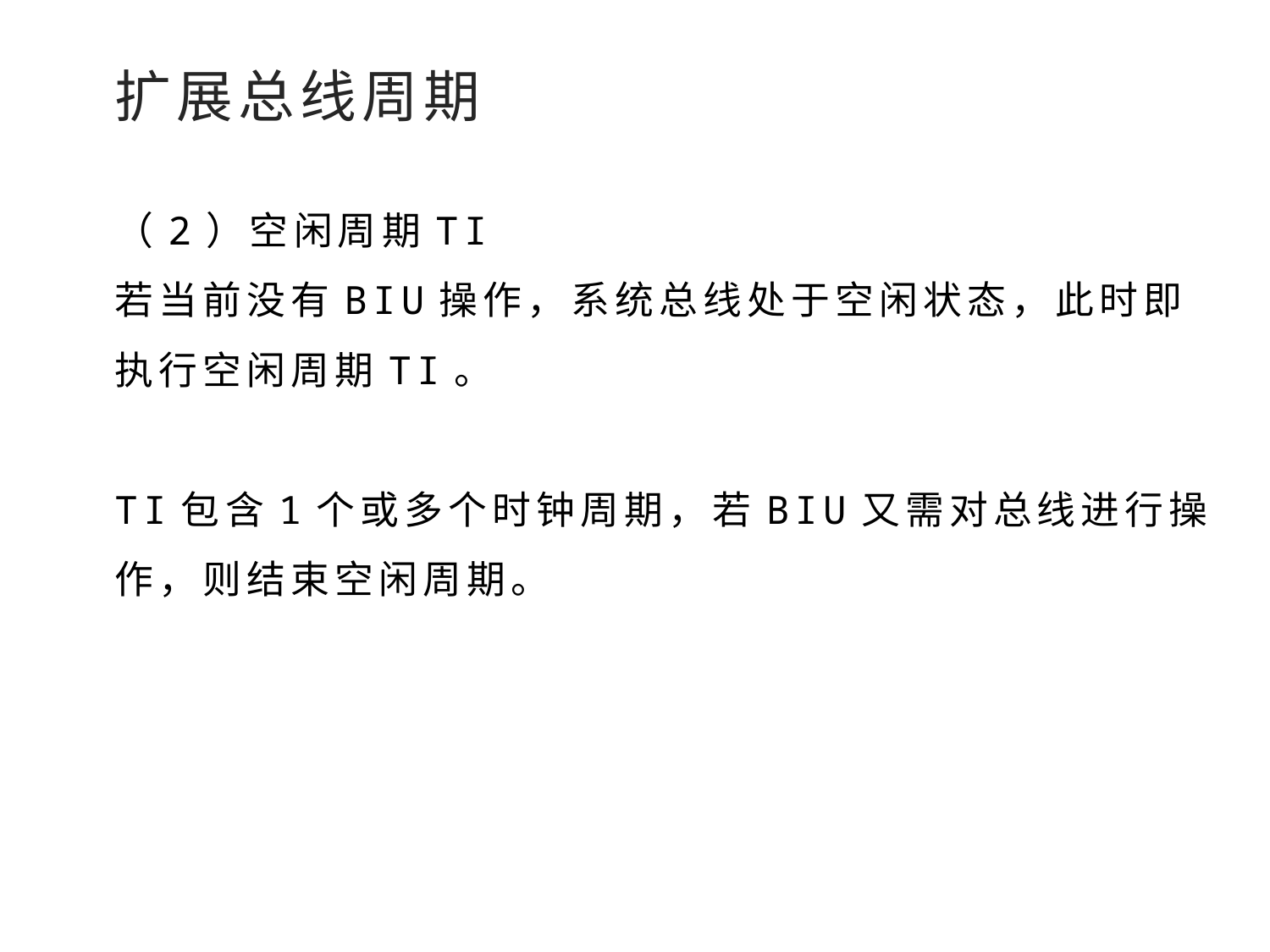

扩展总线周期
（2）空闲周期TI
若当前没有BIU操作，系统总线处于空闲状态，此时即执行空闲周期TI。

TI包含1个或多个时钟周期，若BIU又需对总线进行操作，则结束空闲周期。